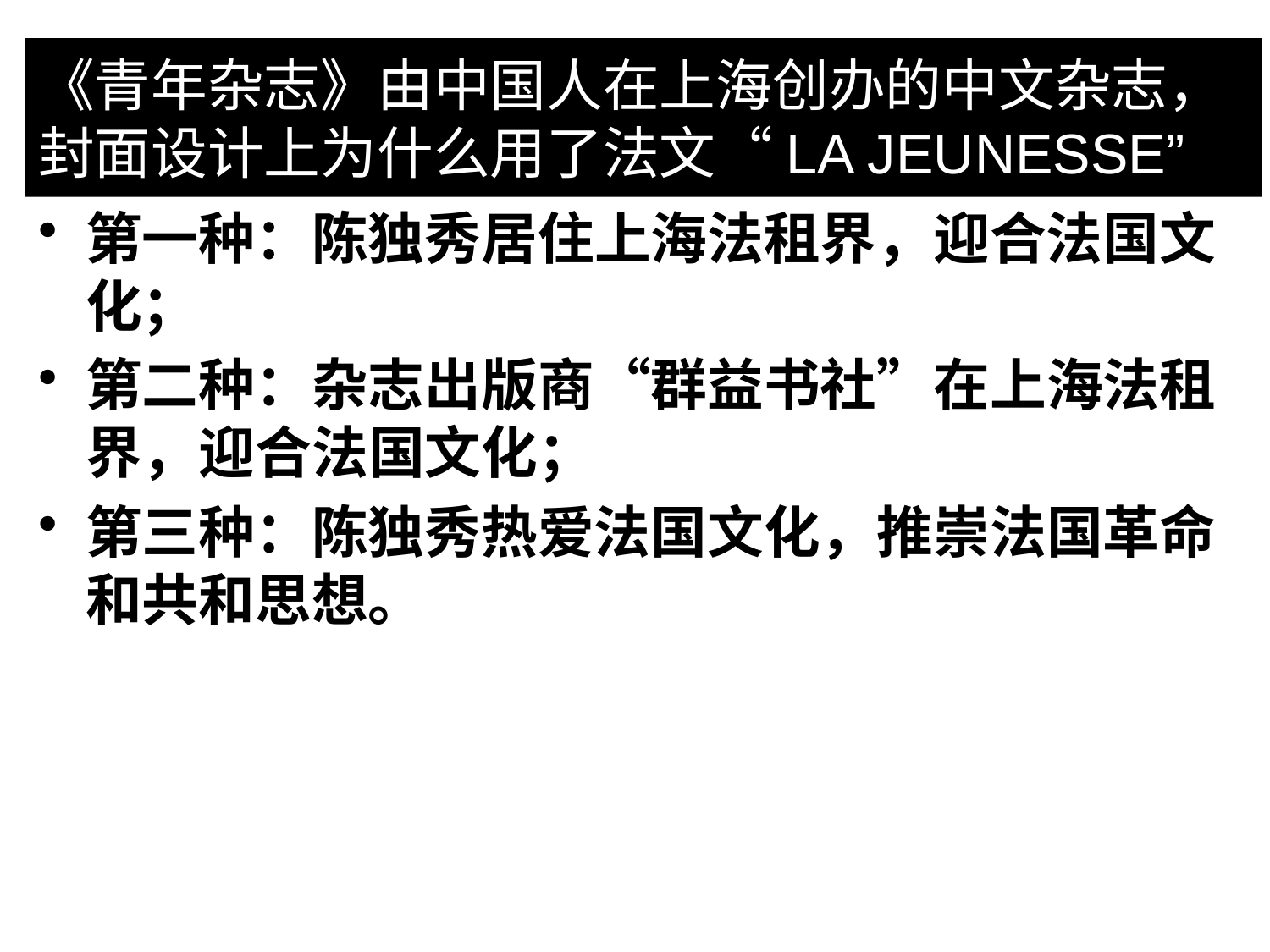

# 《青年杂志》由中国人在上海创办的中文杂志，封面设计上为什么用了法文“LA JEUNESSE”
第一种：陈独秀居住上海法租界，迎合法国文化；
第二种：杂志出版商“群益书社”在上海法租界，迎合法国文化；
第三种：陈独秀热爱法国文化，推崇法国革命和共和思想。